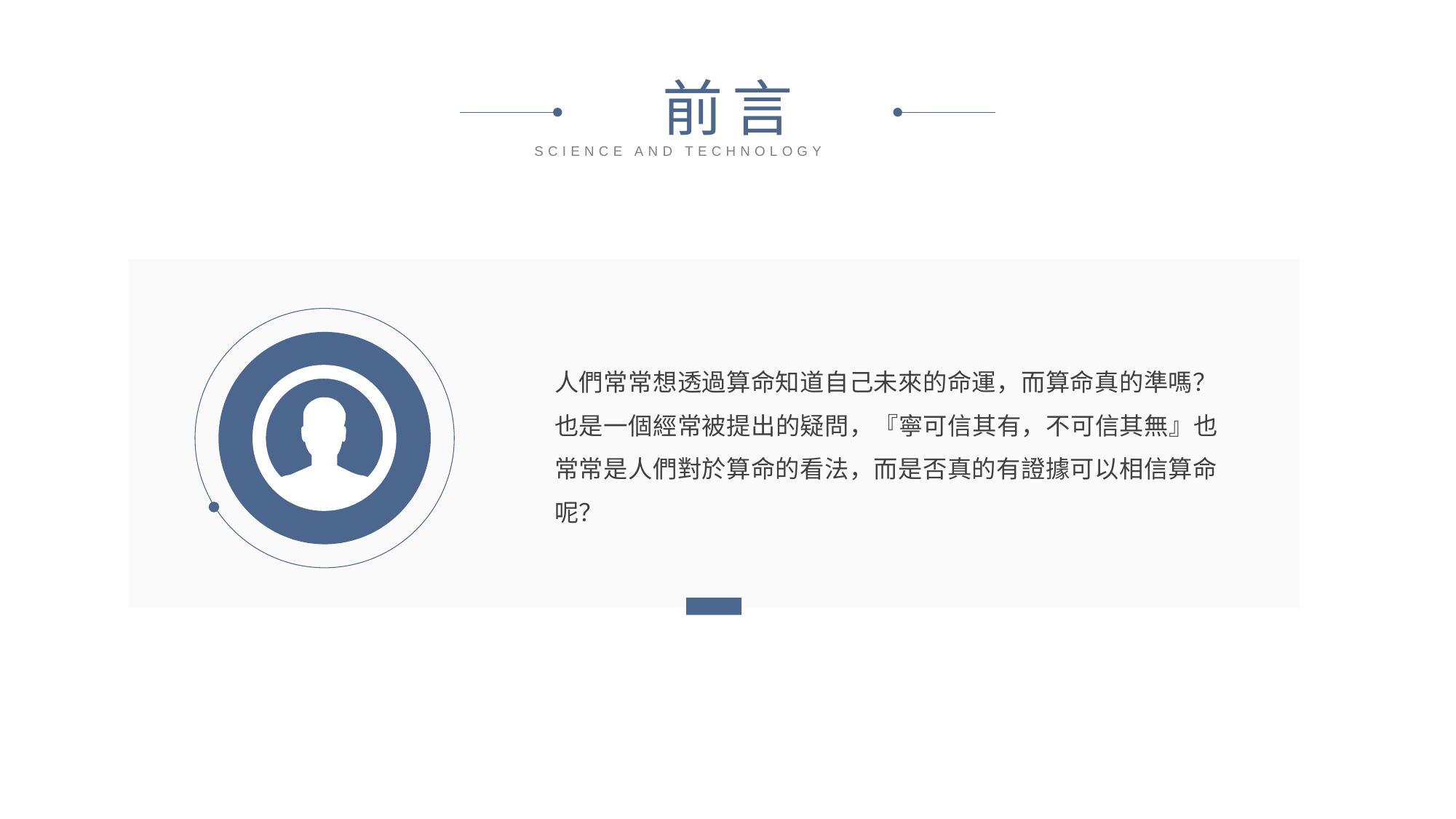

前言
SCIENCE AND TECHNOLOGY

人們常常想透過算命知道自己未來的命運，而算命真的準嗎？也是一個經常被提出的疑問，『寧可信其有，不可信其無』也常常是人們對於算命的看法，而是否真的有證據可以相信算命呢？